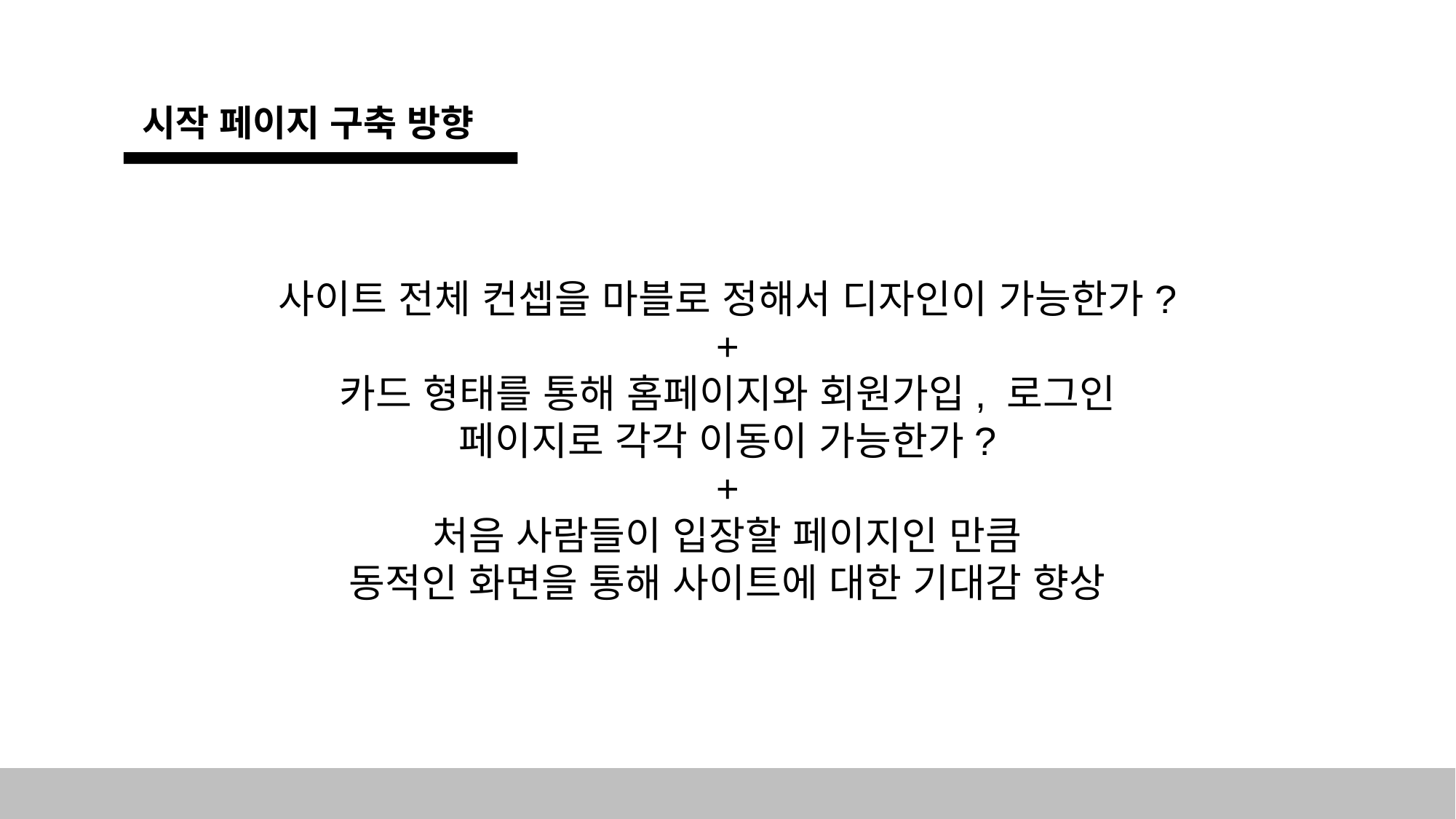

시작 페이지 구축 방향

사이트 전체 컨셉을 마블로 정해서 디자인이 가능한가?
+
카드 형태를 통해 홈페이지와 회원가입, 로그인
페이지로 각각 이동이 가능한가?
+
처음 사람들이 입장할 페이지인 만큼
동적인 화면을 통해 사이트에 대한 기대감 향상